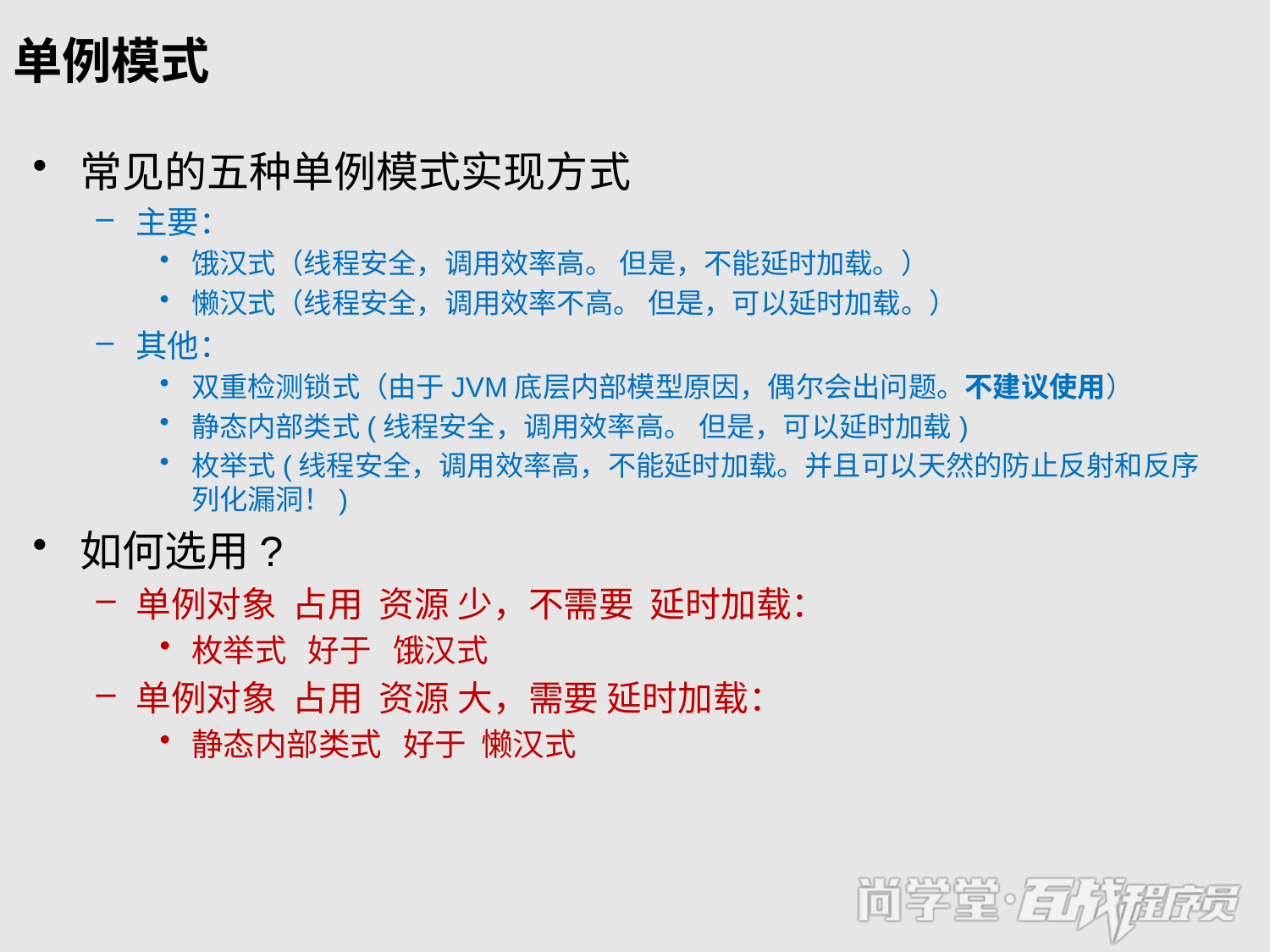

# 单例模式
常见的五种单例模式实现方式
主要：
饿汉式（线程安全，调用效率高。 但是，不能延时加载。）
懒汉式（线程安全，调用效率不高。 但是，可以延时加载。）
其他：
双重检测锁式（由于JVM底层内部模型原因，偶尔会出问题。不建议使用）
静态内部类式(线程安全，调用效率高。 但是，可以延时加载)
枚举式(线程安全，调用效率高，不能延时加载。并且可以天然的防止反射和反序列化漏洞！)
如何选用?
单例对象  占用  资源 少，不需要  延时加载：
枚举式   好于   饿汉式
单例对象  占用  资源 大，需要 延时加载：
静态内部类式   好于  懒汉式